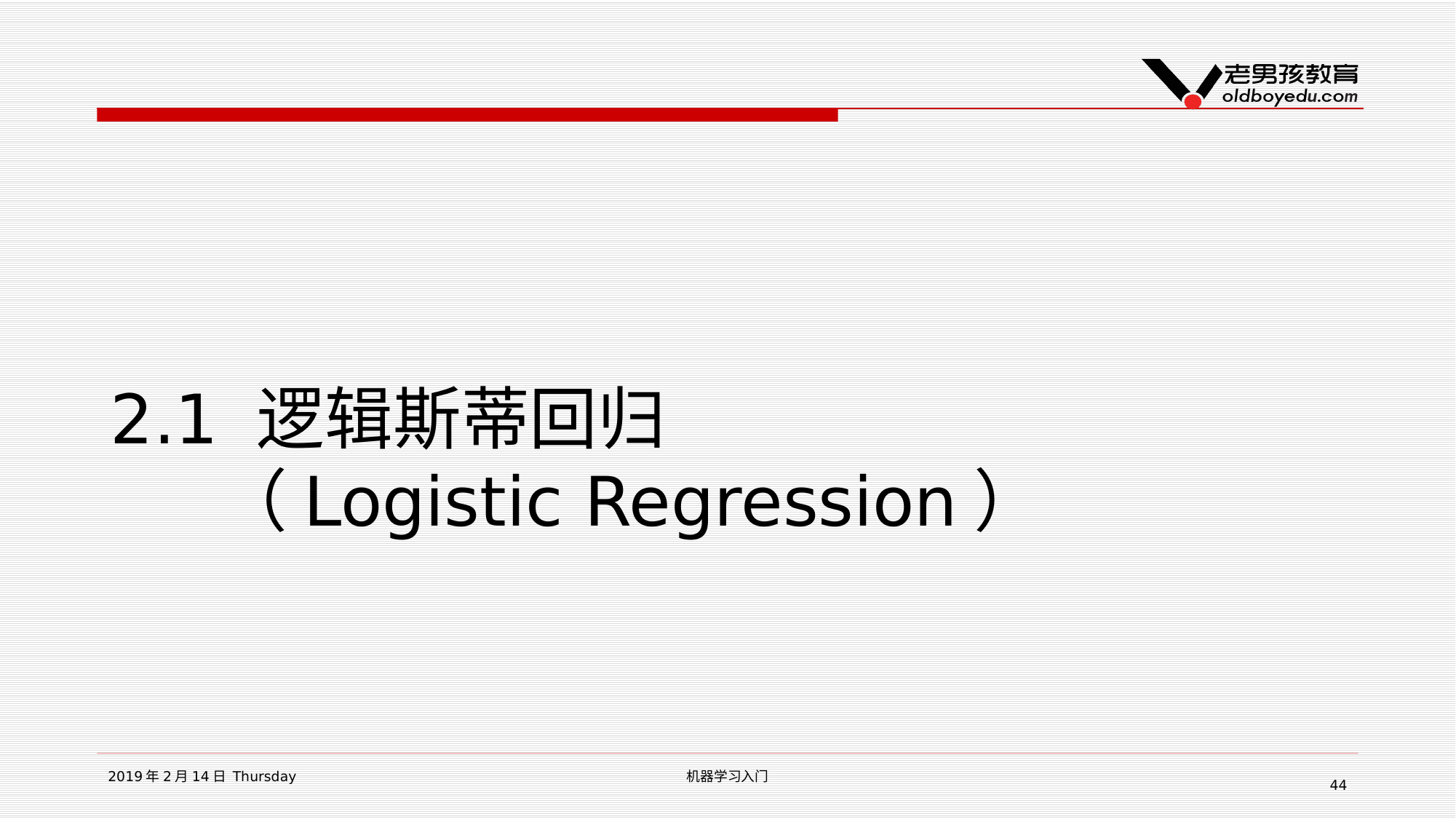

# 2.1 逻辑斯蒂回归 （Logistic Regression）

2019年2月14日 Thursday
机器学习入门
44